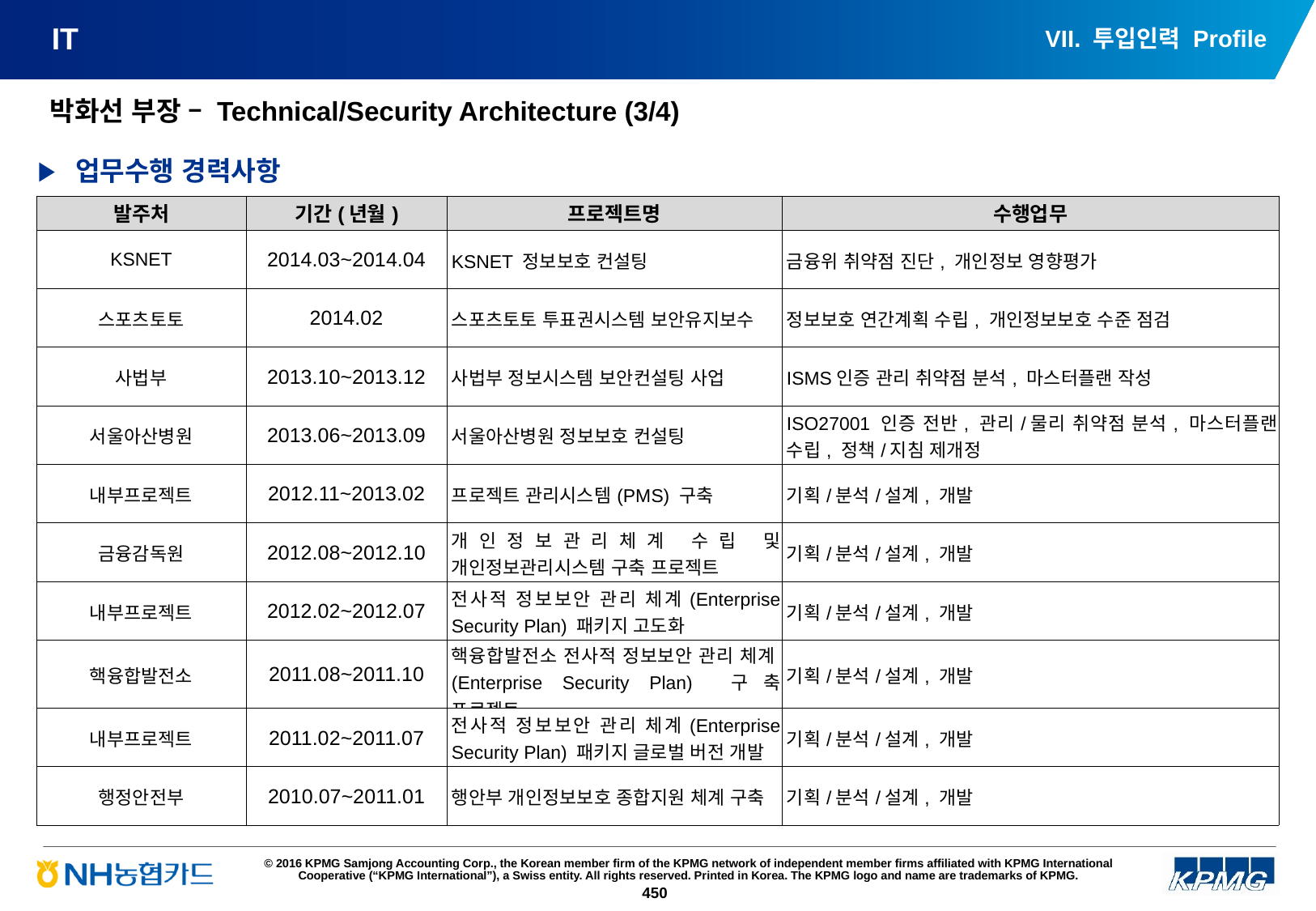

VII. 투입인력 Profile
# IT
박화선 부장 – Technical/Security Architecture (3/4)
업무수행 경력사항
| 발주처 | 기간(년월) | 프로젝트명 | 수행업무 |
| --- | --- | --- | --- |
| KSNET | 2014.03~2014.04 | KSNET 정보보호 컨설팅 | 금융위 취약점 진단, 개인정보 영향평가 |
| 스포츠토토 | 2014.02 | 스포츠토토 투표권시스템 보안유지보수 | 정보보호 연간계획 수립, 개인정보보호 수준 점검 |
| 사법부 | 2013.10~2013.12 | 사법부 정보시스템 보안컨설팅 사업 | ISMS인증 관리 취약점 분석, 마스터플랜 작성 |
| 서울아산병원 | 2013.06~2013.09 | 서울아산병원 정보보호 컨설팅 | ISO27001 인증 전반, 관리/물리 취약점 분석, 마스터플랜 수립, 정책/지침 제개정 |
| 내부프로젝트 | 2012.11~2013.02 | 프로젝트 관리시스템(PMS) 구축 | 기획/분석/설계, 개발 |
| 금융감독원 | 2012.08~2012.10 | 개인정보관리체계 수립 및 개인정보관리시스템 구축 프로젝트 | 기획/분석/설계, 개발 |
| 내부프로젝트 | 2012.02~2012.07 | 전사적 정보보안 관리 체계(Enterprise Security Plan) 패키지 고도화 | 기획/분석/설계, 개발 |
| 핵융합발전소 | 2011.08~2011.10 | 핵융합발전소 전사적 정보보안 관리 체계(Enterprise Security Plan) 구축 프로젝트 | 기획/분석/설계, 개발 |
| 내부프로젝트 | 2011.02~2011.07 | 전사적 정보보안 관리 체계(Enterprise Security Plan) 패키지 글로벌 버전 개발 | 기획/분석/설계, 개발 |
| 행정안전부 | 2010.07~2011.01 | 행안부 개인정보보호 종합지원 체계 구축 | 기획/분석/설계, 개발 |